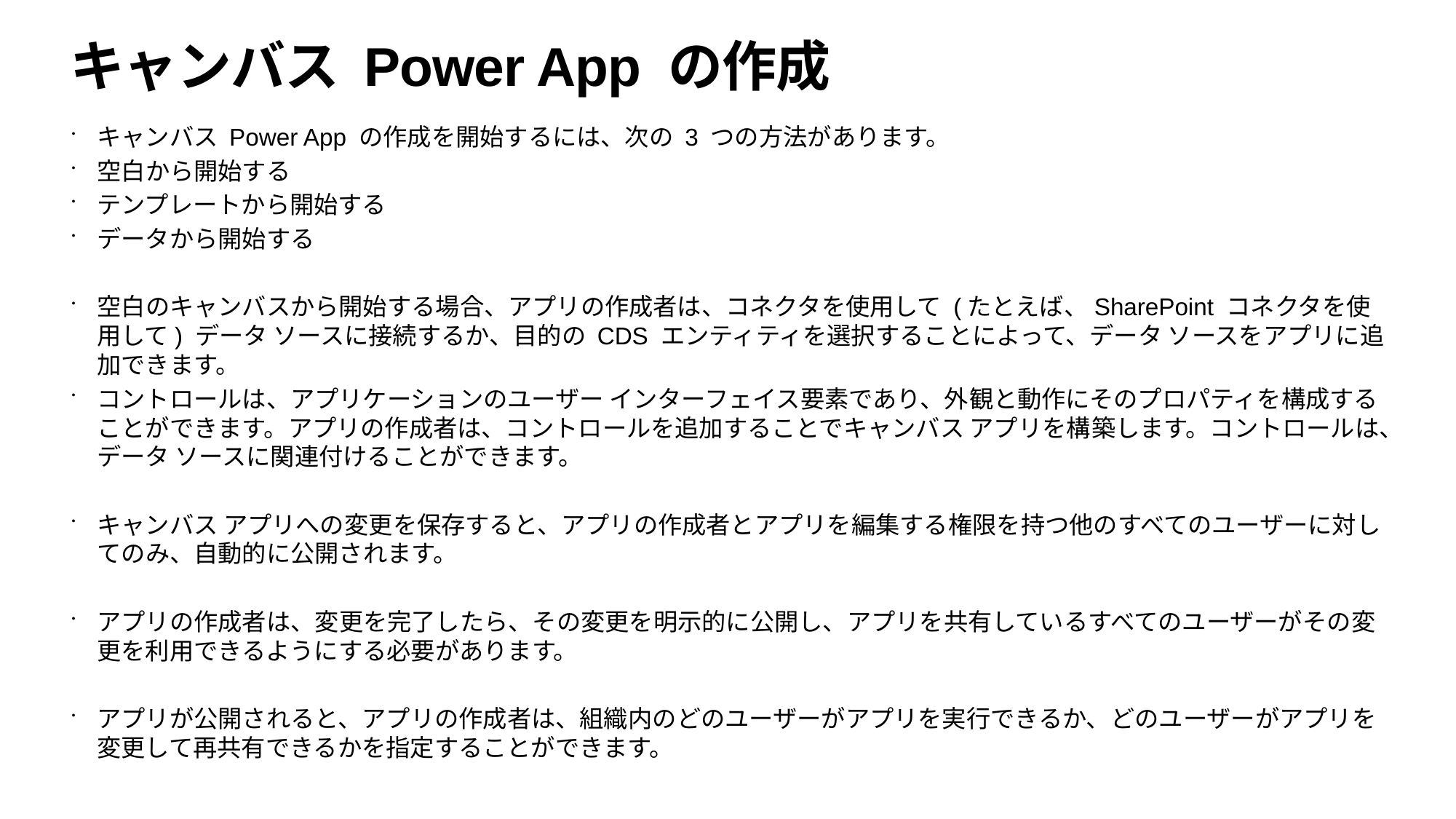

# キャンバス Power App の作成
キャンバス Power App の作成を開始するには、次の 3 つの方法があります。
空白から開始する
テンプレートから開始する
データから開始する

空白のキャンバスから開始する場合、アプリの作成者は、コネクタを使用して (たとえば、SharePoint コネクタを使用して) データ ソースに接続するか、目的の CDS エンティティを選択することによって、データ ソースをアプリに追加できます。
コントロールは、アプリケーションのユーザー インターフェイス要素であり、外観と動作にそのプロパティを構成することができます。アプリの作成者は、コントロールを追加することでキャンバス アプリを構築します。コントロールは、データ ソースに関連付けることができます。

キャンバス アプリへの変更を保存すると、アプリの作成者とアプリを編集する権限を持つ他のすべてのユーザーに対してのみ、自動的に公開されます。

アプリの作成者は、変更を完了したら、その変更を明示的に公開し、アプリを共有しているすべてのユーザーがその変更を利用できるようにする必要があります。

アプリが公開されると、アプリの作成者は、組織内のどのユーザーがアプリを実行できるか、どのユーザーがアプリを変更して再共有できるかを指定することができます。